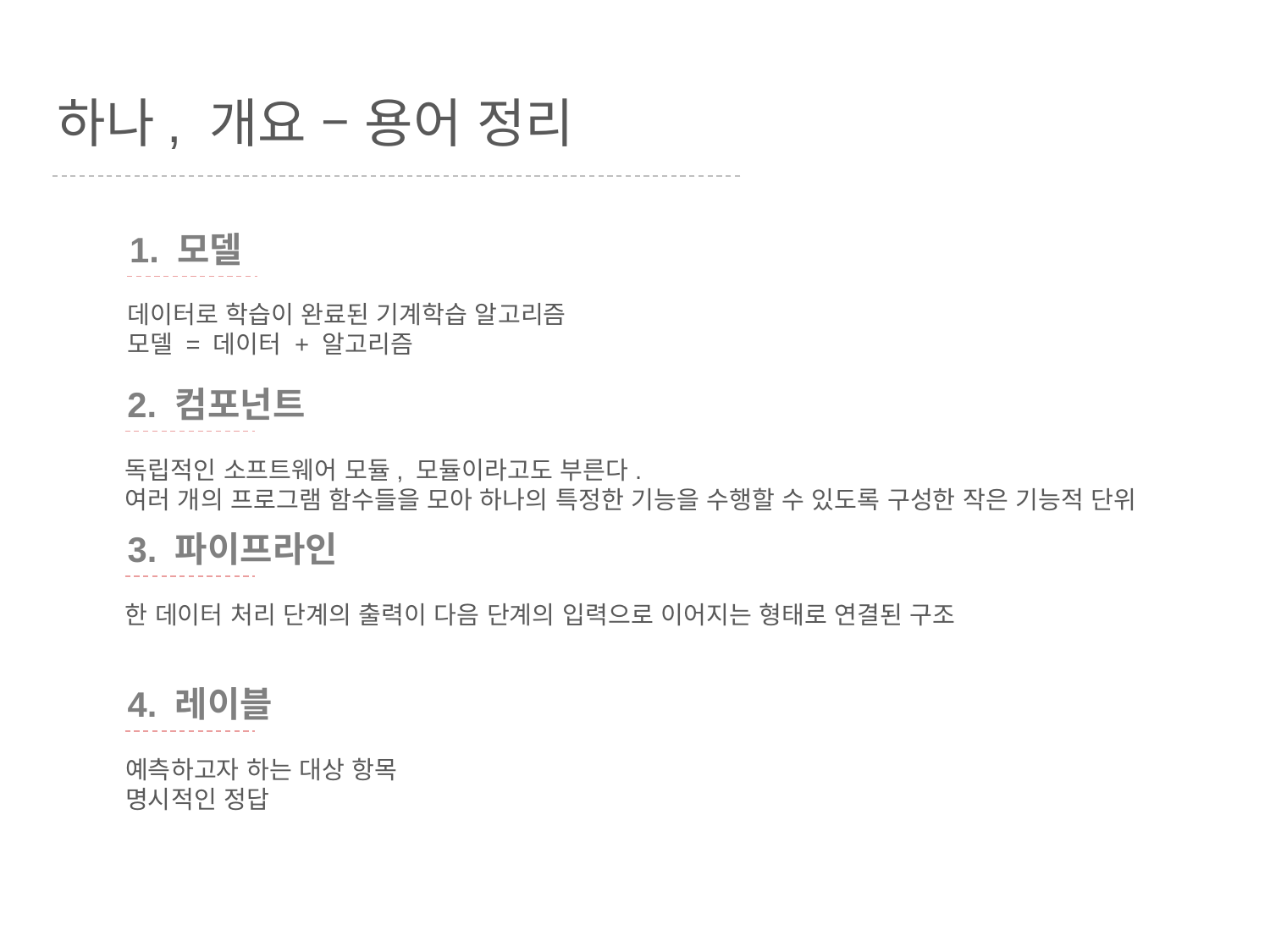

하나, 개요 – 용어 정리
1. 모델
데이터로 학습이 완료된 기계학습 알고리즘
모델 = 데이터 + 알고리즘
2. 컴포넌트
독립적인 소프트웨어 모듈, 모듈이라고도 부른다.
여러 개의 프로그램 함수들을 모아 하나의 특정한 기능을 수행할 수 있도록 구성한 작은 기능적 단위
3. 파이프라인
한 데이터 처리 단계의 출력이 다음 단계의 입력으로 이어지는 형태로 연결된 구조
4. 레이블
예측하고자 하는 대상 항목
명시적인 정답